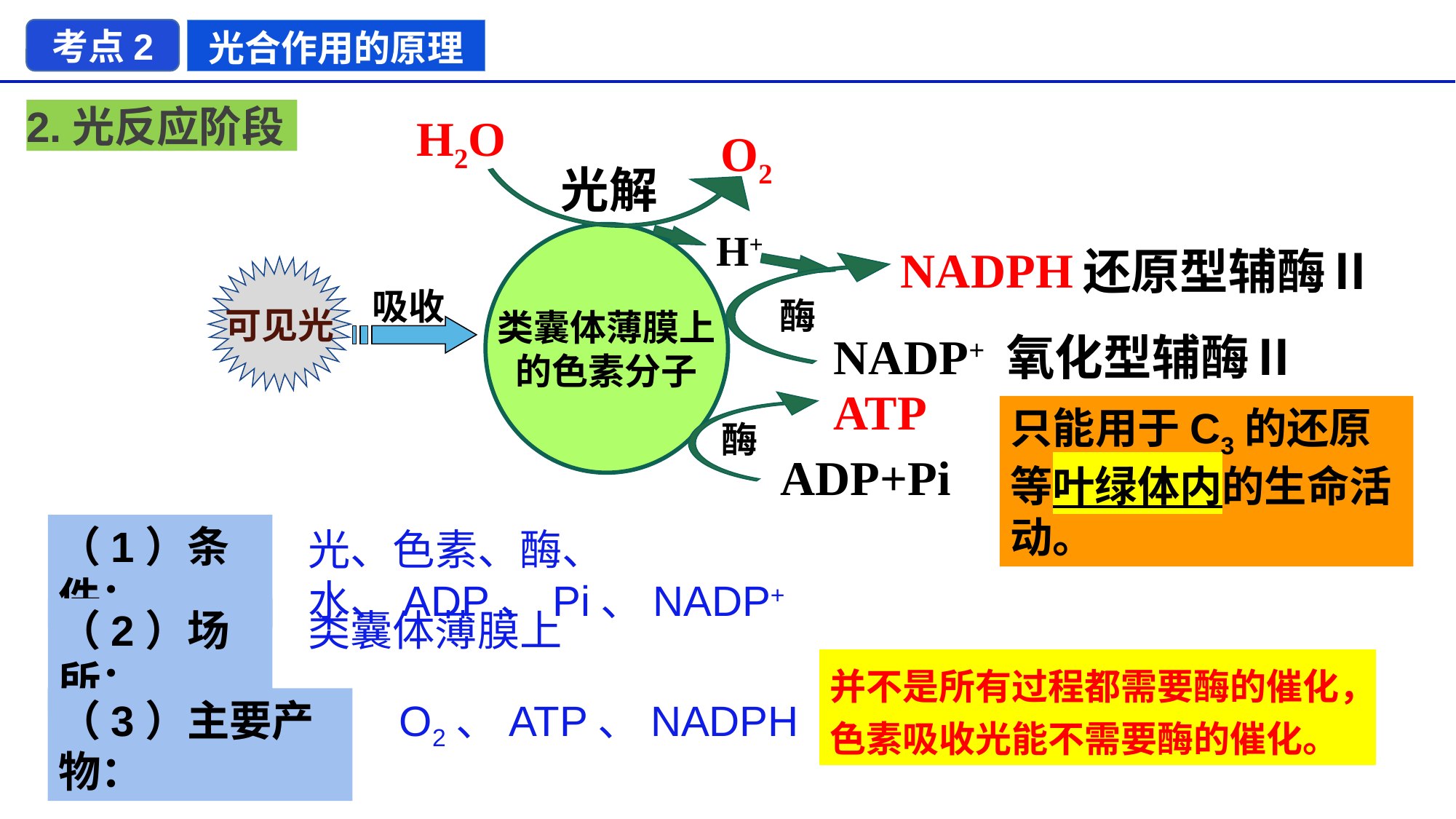

考点2
光合作用的原理

光解
2.光反应阶段
H2O
O2
H+
类囊体薄膜上
的色素分子

NADPH
还原型辅酶Ⅱ

可见光

酶
吸收

NADP+
氧化型辅酶Ⅱ
ATP
只能用于C3的还原等叶绿体内的生命活动。

酶
ADP+Pi
（1）条件：
光、色素、酶、水、ADP、Pi、NADP+
（2）场所：
类囊体薄膜上
并不是所有过程都需要酶的催化，色素吸收光能不需要酶的催化。
O2、ATP、NADPH
（3）主要产物：